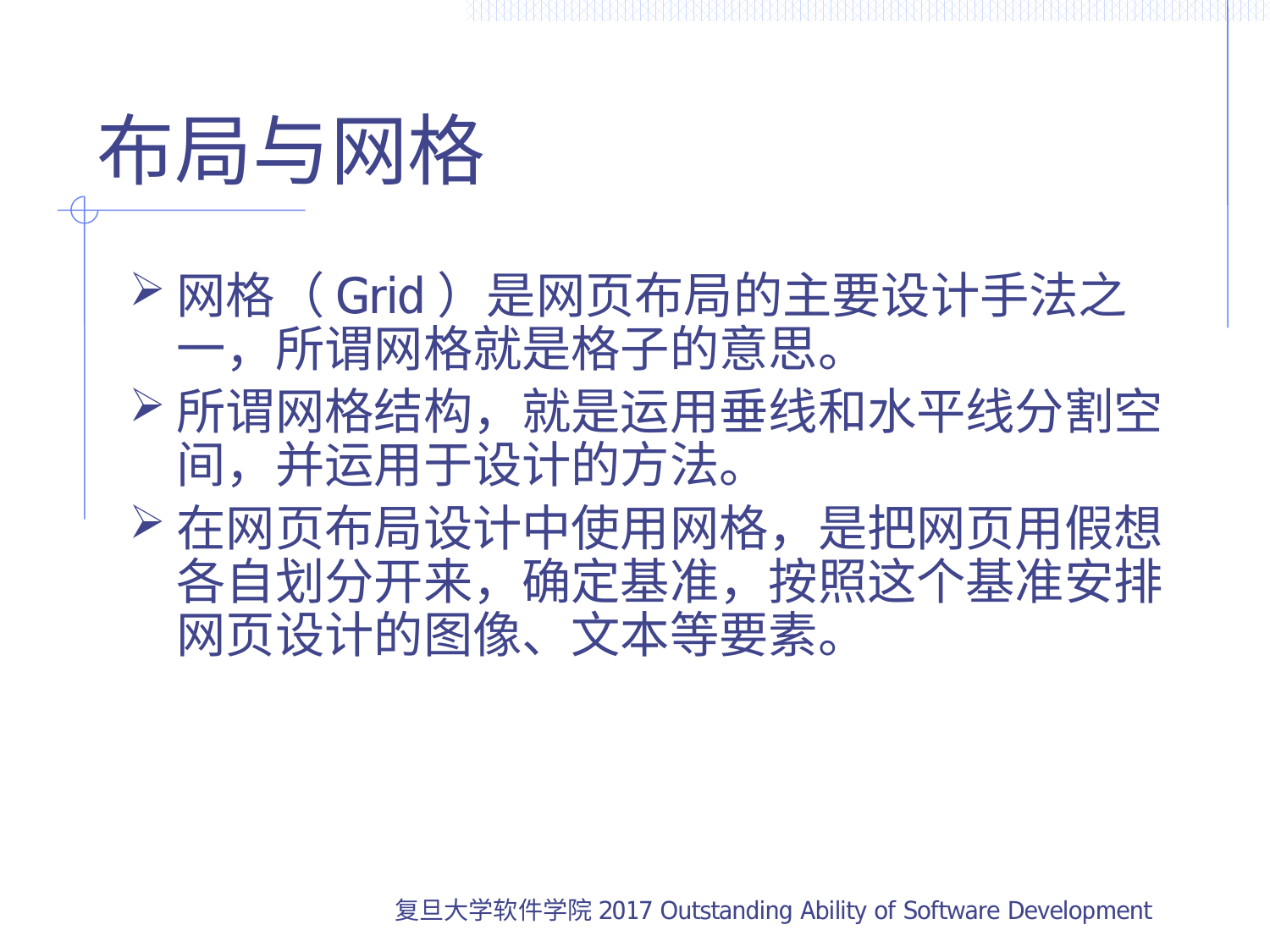

# 布局与网格
网格（Grid）是网页布局的主要设计手法之一，所谓网格就是格子的意思。
所谓网格结构，就是运用垂线和水平线分割空间，并运用于设计的方法。
在网页布局设计中使用网格，是把网页用假想各自划分开来，确定基准，按照这个基准安排网页设计的图像、文本等要素。